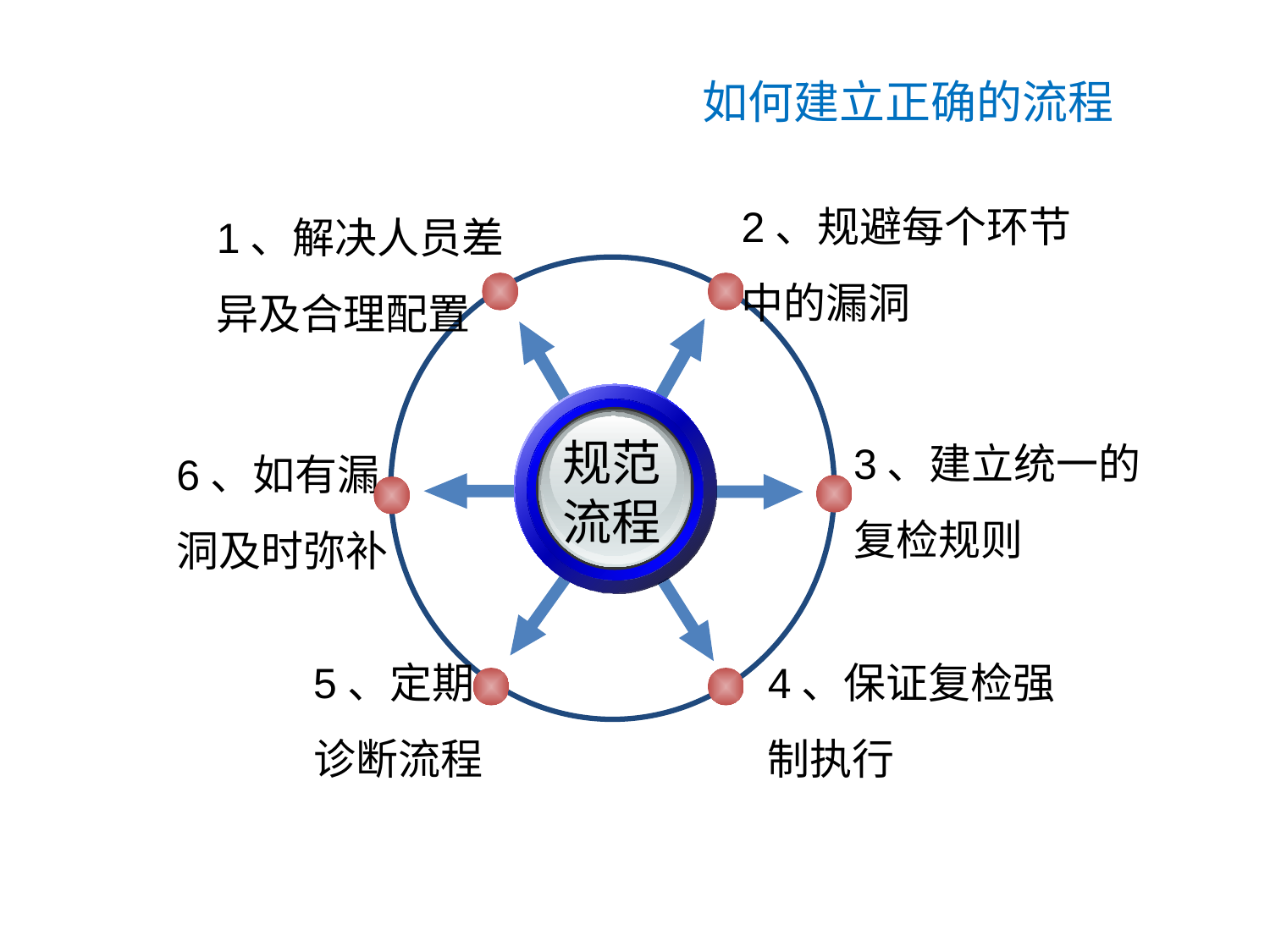

如何建立正确的流程
2、规避每个环节
中的漏洞
1、解决人员差异及合理配置

3、建立统一的
复检规则

6、如有漏洞及时弥补
规范
流程

5、定期诊断流程
4、保证复检强
制执行